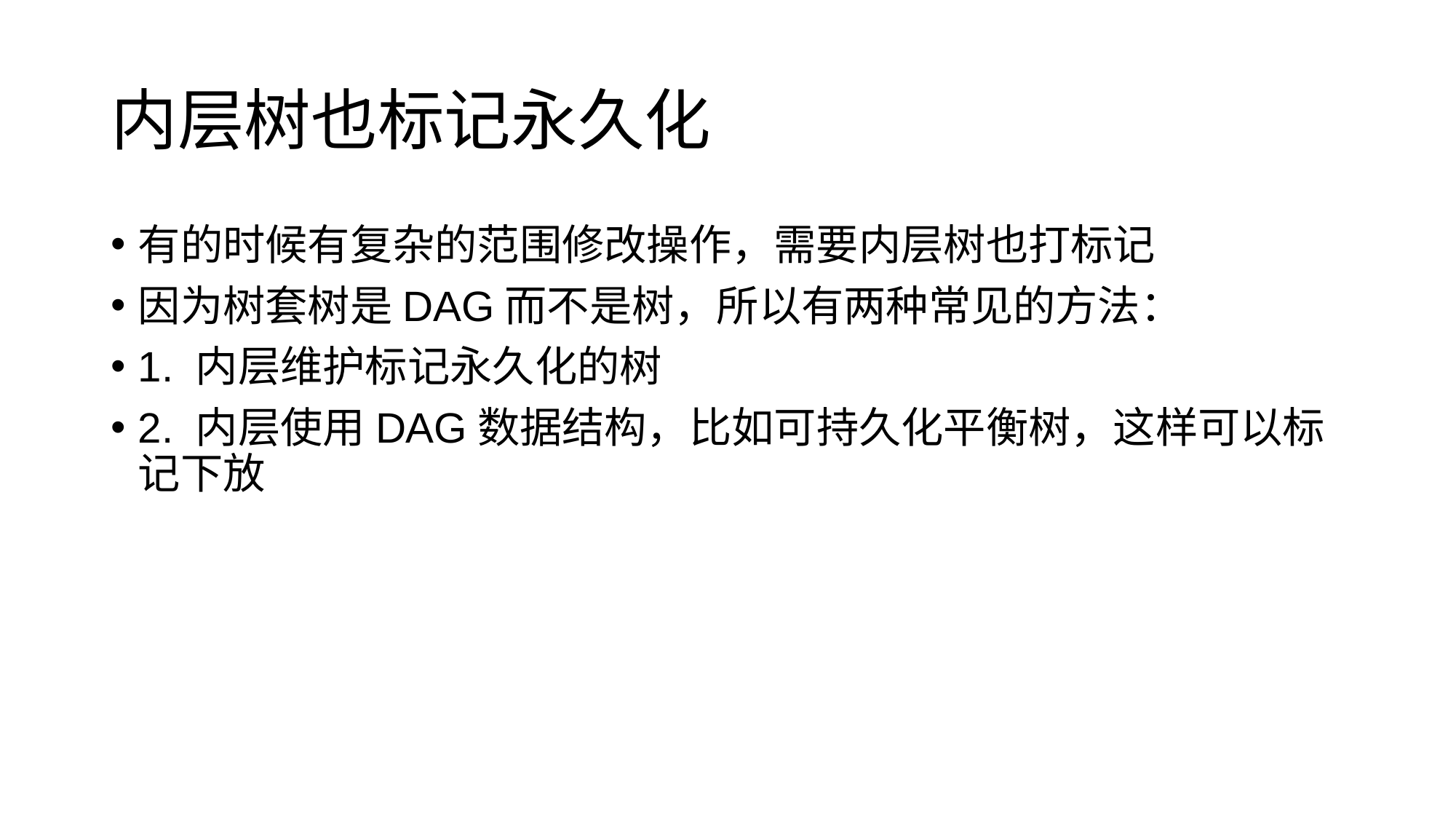

# 内层树也标记永久化
有的时候有复杂的范围修改操作，需要内层树也打标记
因为树套树是DAG而不是树，所以有两种常见的方法：
1. 内层维护标记永久化的树
2. 内层使用DAG数据结构，比如可持久化平衡树，这样可以标记下放